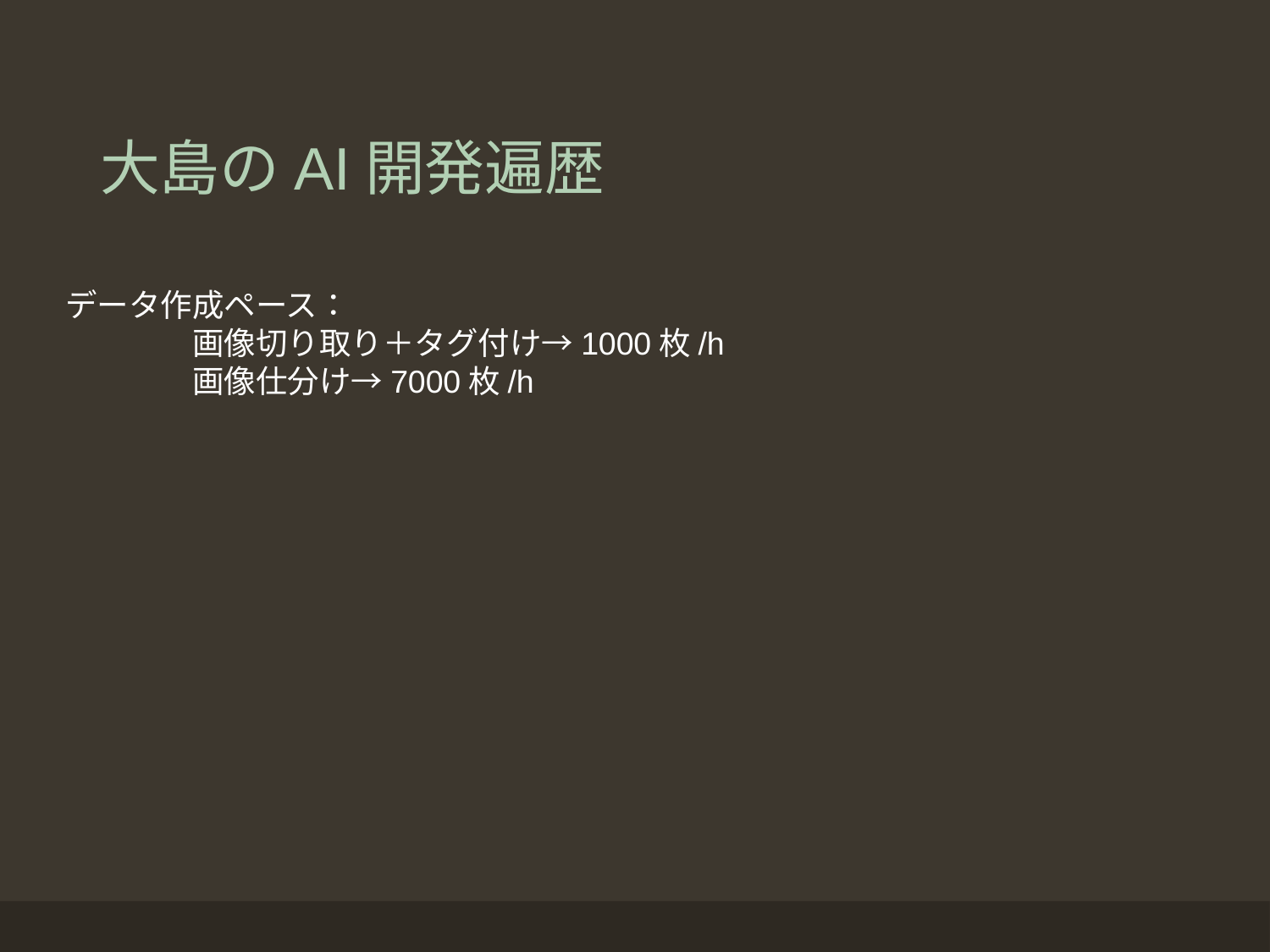

# 大島のAI開発遍歴

データ作成ペース：
	画像切り取り＋タグ付け→1000枚/h
	画像仕分け→7000枚/h